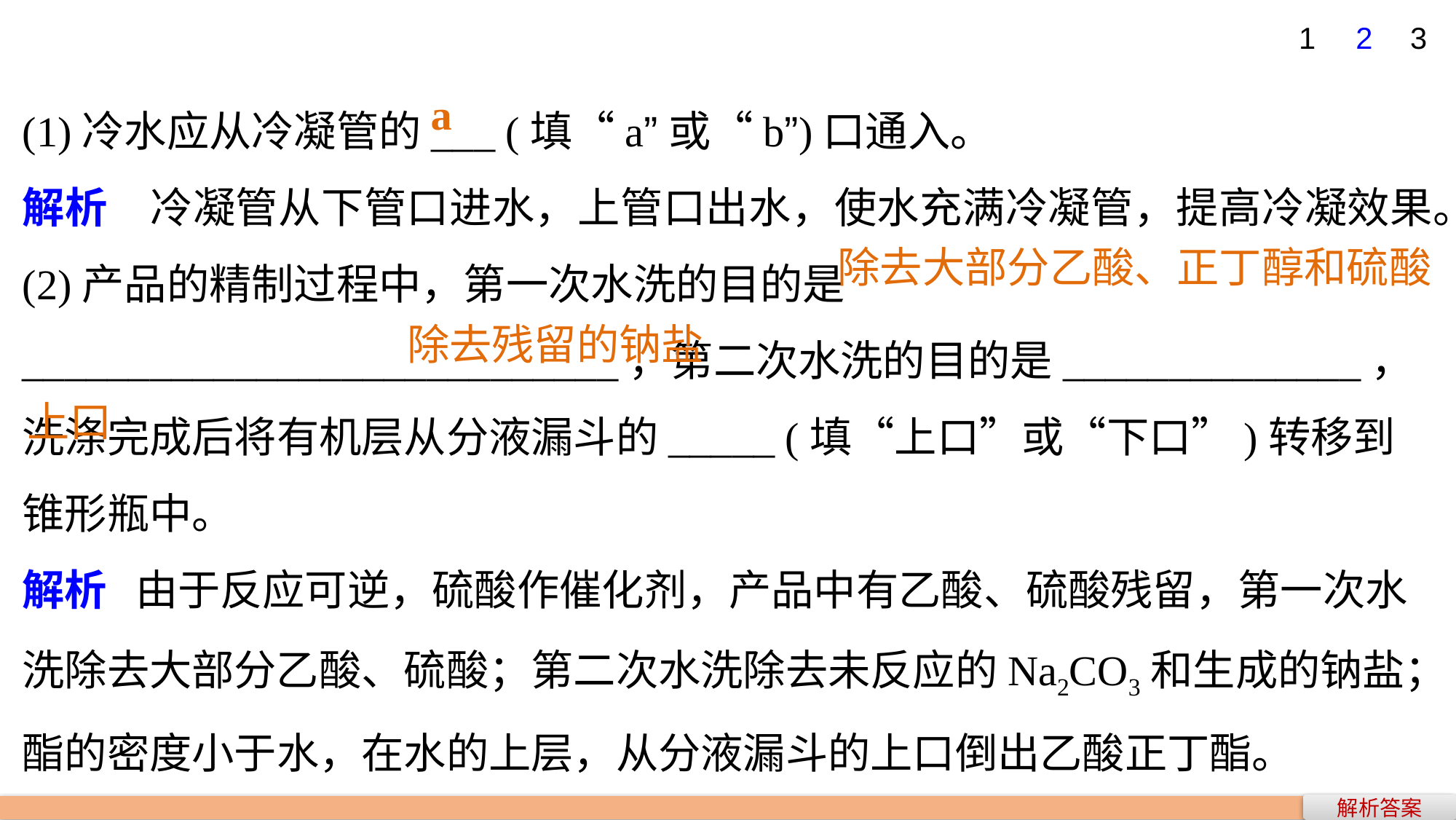

1
2
3
(1)冷水应从冷凝管的___ (填“a”或“b”)口通入。
解析　冷凝管从下管口进水，上管口出水，使水充满冷凝管，提高冷凝效果。
(2)产品的精制过程中，第一次水洗的目的是____________________________，第二次水洗的目的是______________，洗涤完成后将有机层从分液漏斗的_____ (填“上口”或“下口”)转移到锥形瓶中。
解析   由于反应可逆，硫酸作催化剂，产品中有乙酸、硫酸残留，第一次水洗除去大部分乙酸、硫酸；第二次水洗除去未反应的Na2CO3和生成的钠盐；酯的密度小于水，在水的上层，从分液漏斗的上口倒出乙酸正丁酯。
a
除去大部分乙酸、正丁醇和硫酸
除去残留的钠盐
上口
解析答案